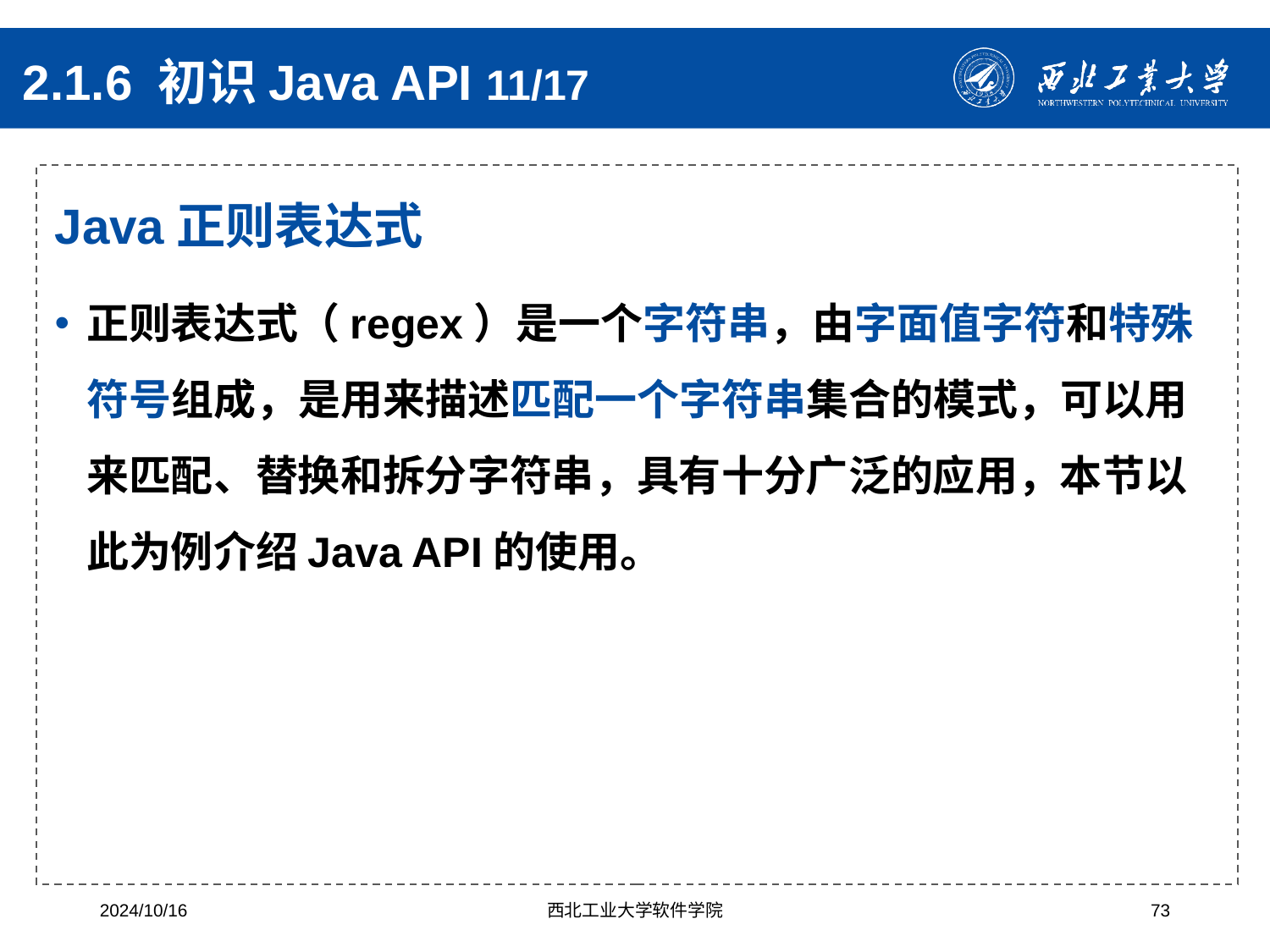

# 2.1.6 初识Java API 11/17
Java正则表达式
正则表达式（regex）是一个字符串，由字面值字符和特殊符号组成，是用来描述匹配一个字符串集合的模式，可以用来匹配、替换和拆分字符串，具有十分广泛的应用，本节以此为例介绍Java API的使用。

2024/10/16
西北工业大学软件学院
73